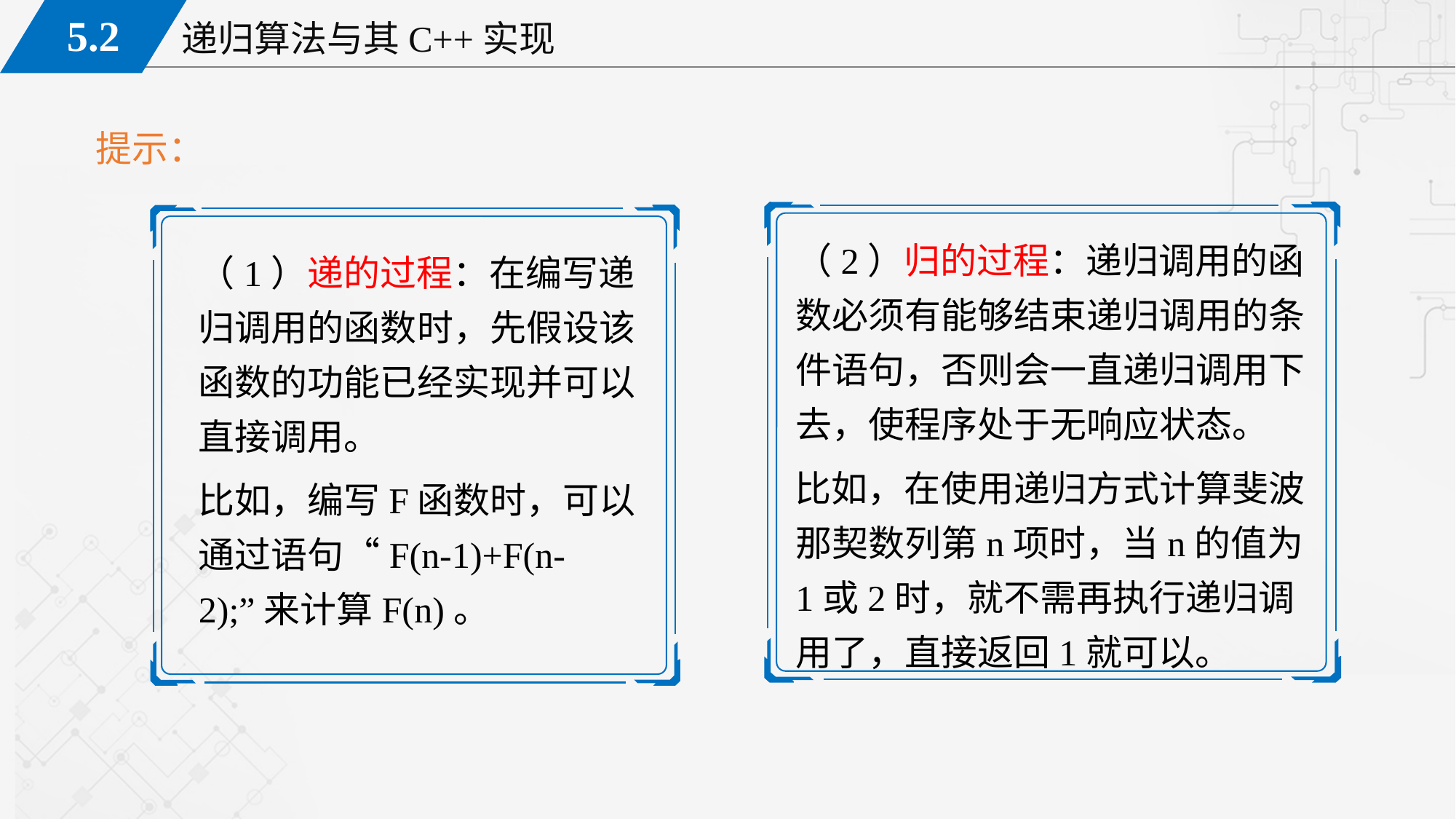

提示：

	（2）归的过程：递归调用的函数必须有能够结束递归调用的条件语句，否则会一直递归调用下去，使程序处于无响应状态。
比如，在使用递归方式计算斐波那契数列第n项时，当n的值为1或2时，就不需再执行递归调用了，直接返回1就可以。
	（1）递的过程：在编写递归调用的函数时，先假设该函数的功能已经实现并可以直接调用。
比如，编写F函数时，可以通过语句“F(n-1)+F(n-2);”来计算F(n)。